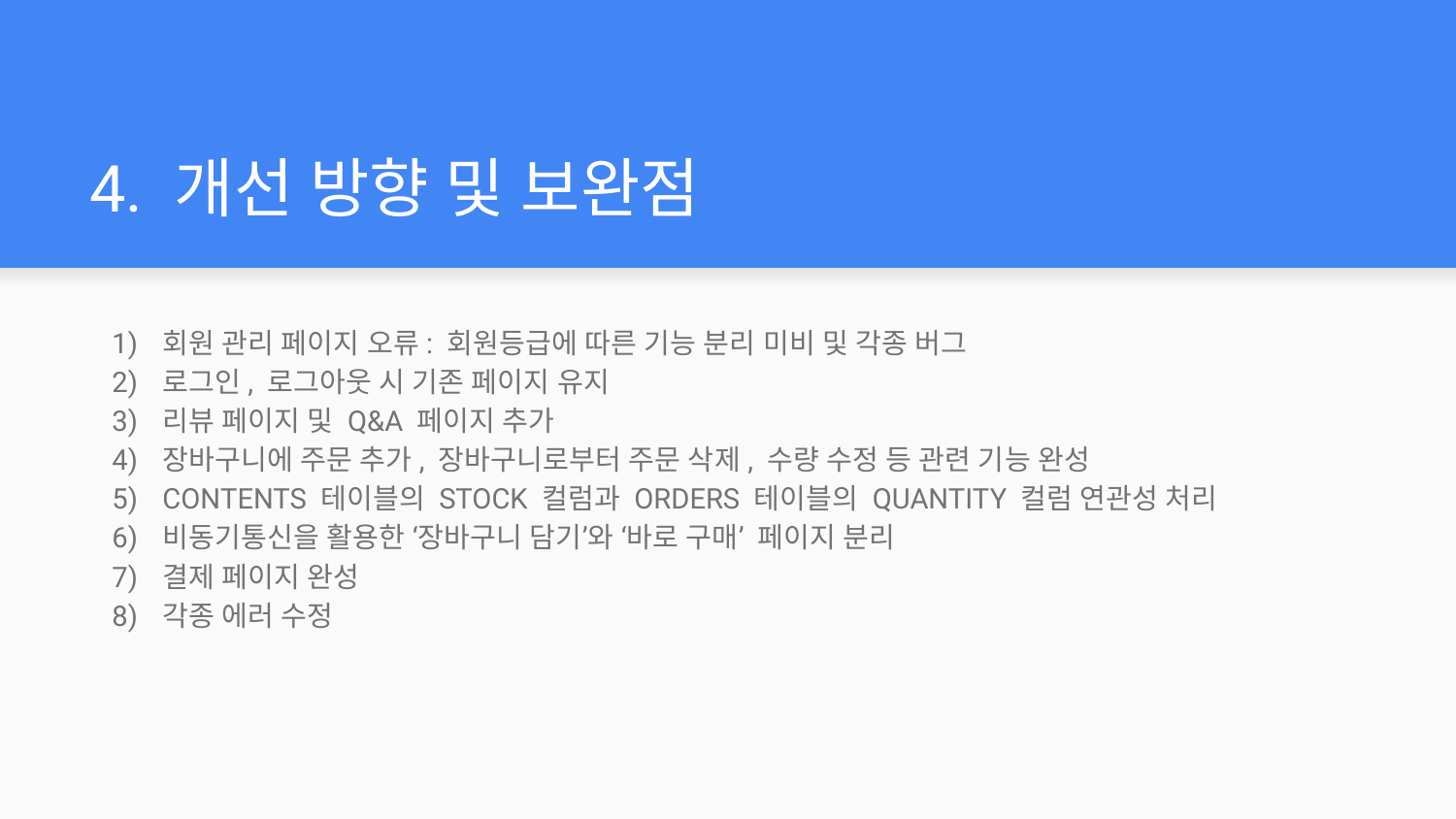

# 4. 개선 방향 및 보완점
회원 관리 페이지 오류: 회원등급에 따른 기능 분리 미비 및 각종 버그
로그인, 로그아웃 시 기존 페이지 유지
리뷰 페이지 및 Q&A 페이지 추가
장바구니에 주문 추가, 장바구니로부터 주문 삭제, 수량 수정 등 관련 기능 완성
CONTENTS 테이블의 STOCK 컬럼과 ORDERS 테이블의 QUANTITY 컬럼 연관성 처리
비동기통신을 활용한 ‘장바구니 담기’와 ‘바로 구매’  페이지 분리
결제 페이지 완성
각종 에러 수정